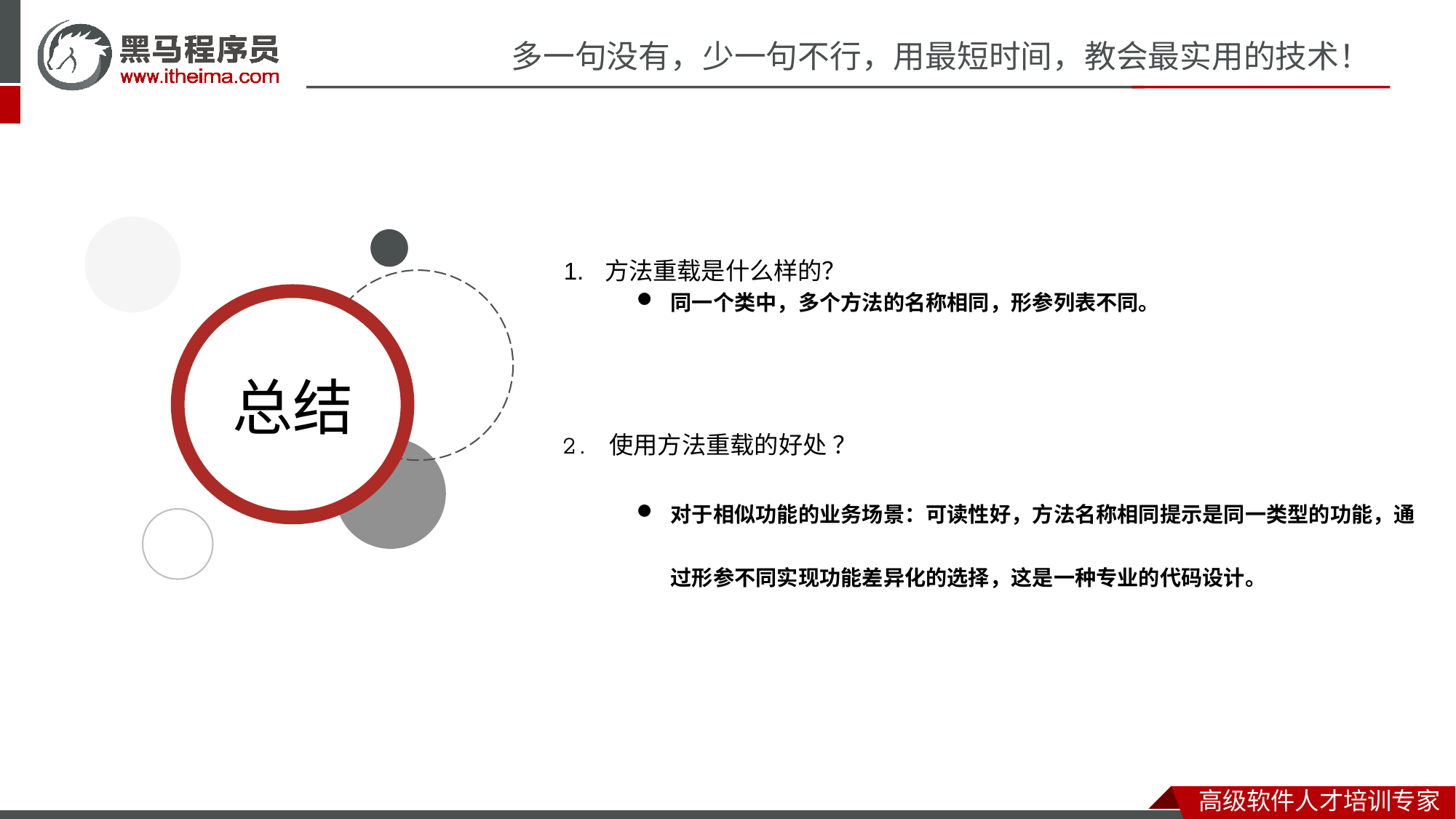

方法重载是什么样的？
同一个类中，多个方法的名称相同，形参列表不同。

2. 使用方法重载的好处 ？
对于相似功能的业务场景：可读性好，方法名称相同提示是同一类型的功能，通过形参不同实现功能差异化的选择，这是一种专业的代码设计。